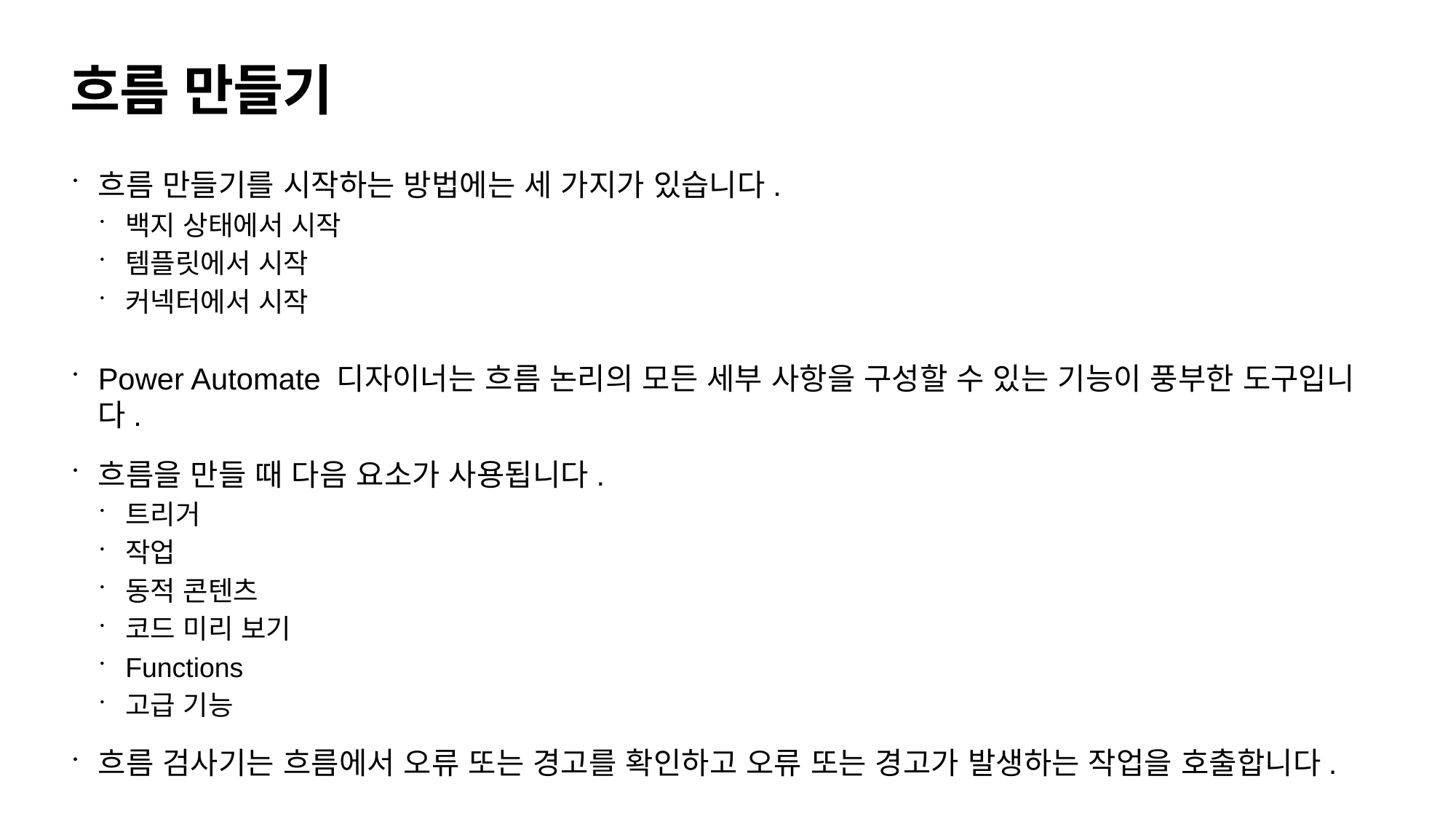

# 흐름 만들기
흐름 만들기를 시작하는 방법에는 세 가지가 있습니다.
백지 상태에서 시작
템플릿에서 시작
커넥터에서 시작

Power Automate 디자이너는 흐름 논리의 모든 세부 사항을 구성할 수 있는 기능이 풍부한 도구입니다.

흐름을 만들 때 다음 요소가 사용됩니다.
트리거
작업
동적 콘텐츠
코드 미리 보기
Functions
고급 기능

흐름 검사기는 흐름에서 오류 또는 경고를 확인하고 오류 또는 경고가 발생하는 작업을 호출합니다.